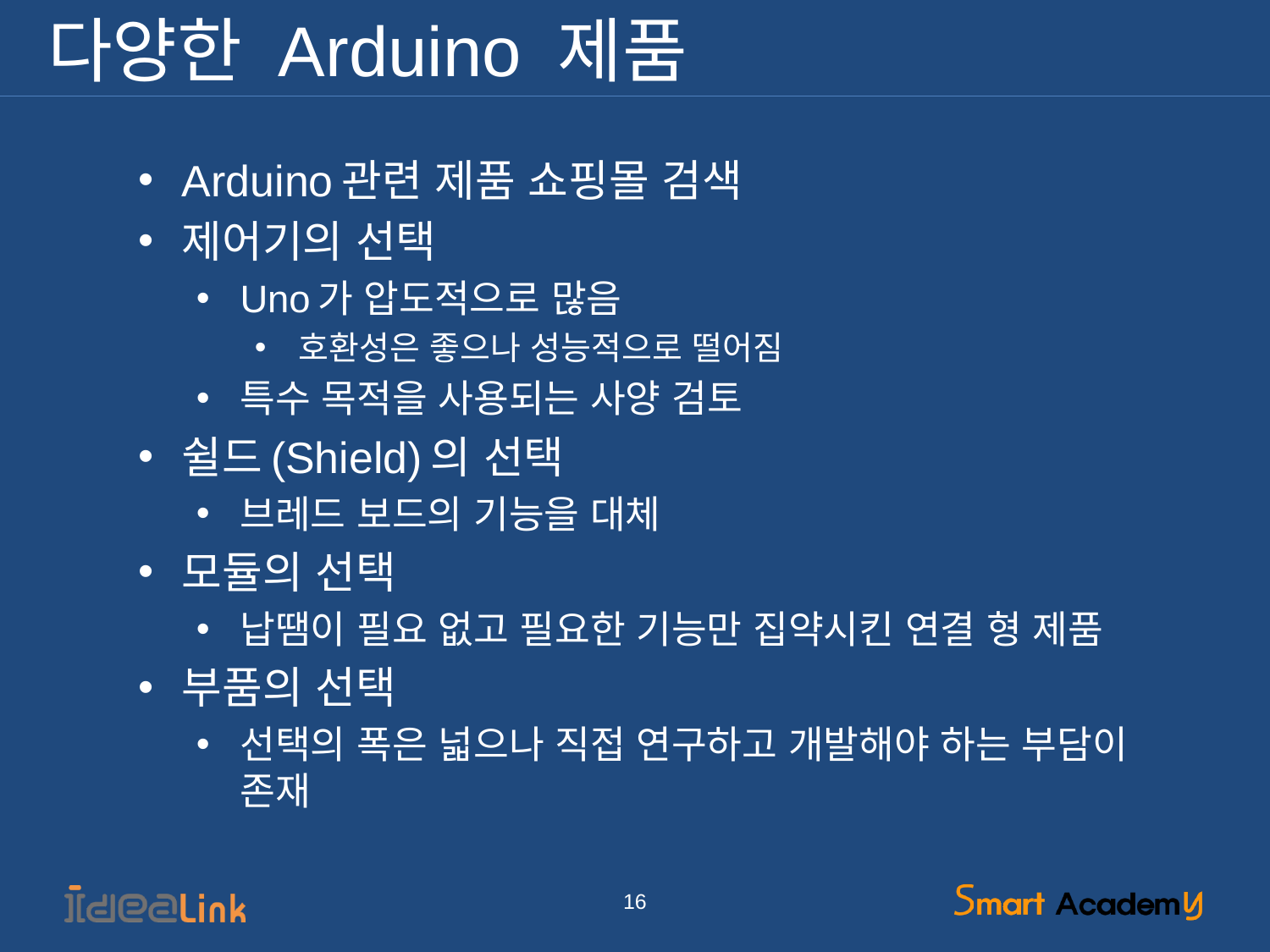

# 다양한 Arduino 제품
Arduino관련 제품 쇼핑몰 검색
제어기의 선택
Uno가 압도적으로 많음
호환성은 좋으나 성능적으로 떨어짐
특수 목적을 사용되는 사양 검토
쉴드(Shield)의 선택
브레드 보드의 기능을 대체
모듈의 선택
납땜이 필요 없고 필요한 기능만 집약시킨 연결 형 제품
부품의 선택
선택의 폭은 넓으나 직접 연구하고 개발해야 하는 부담이 존재
16